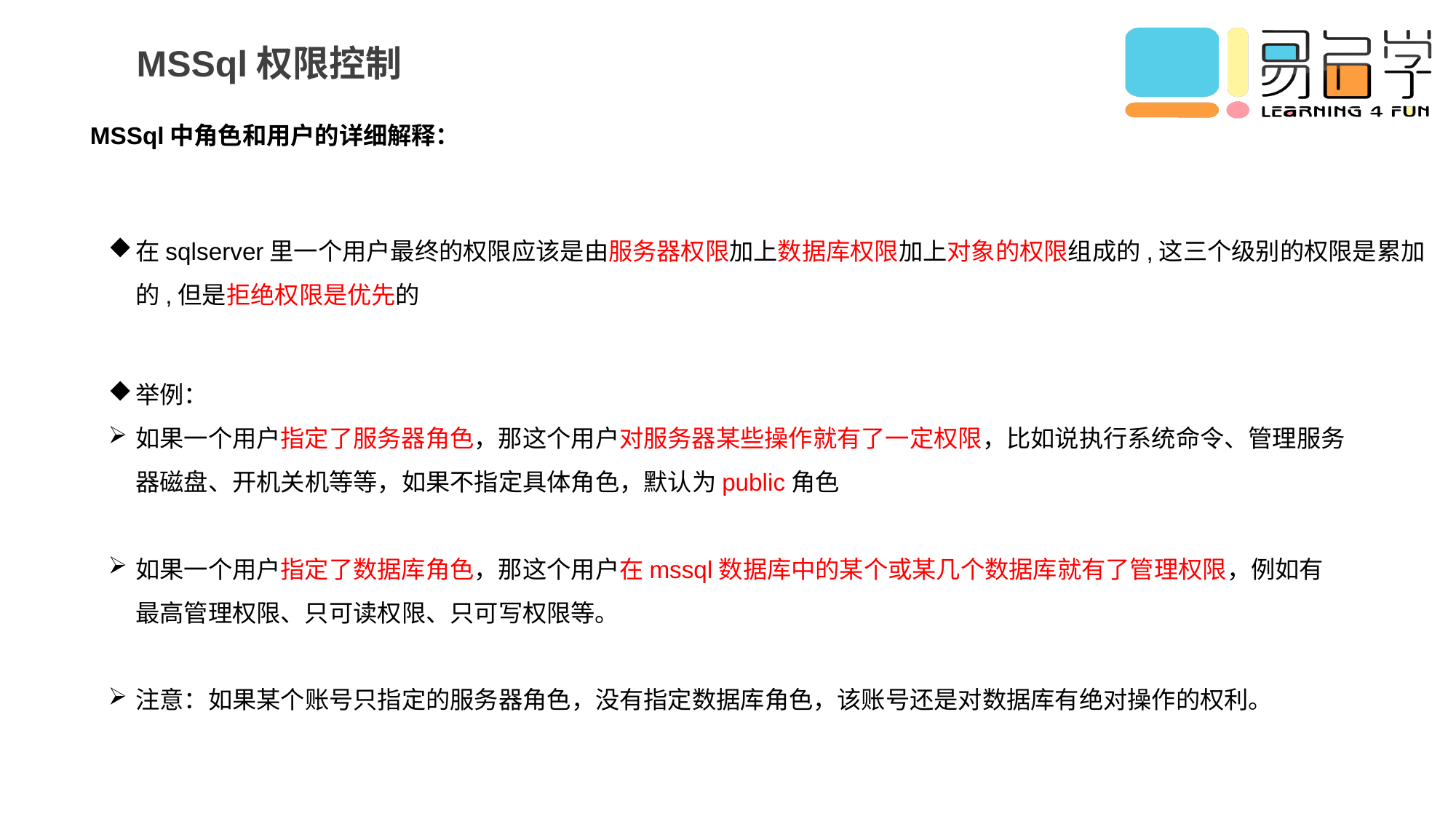

MSSql权限控制
MSSql中角色和用户的详细解释：
在sqlserver里一个用户最终的权限应该是由服务器权限加上数据库权限加上对象的权限组成的,这三个级别的权限是累加的,但是拒绝权限是优先的
举例：
如果一个用户指定了服务器角色，那这个用户对服务器某些操作就有了一定权限，比如说执行系统命令、管理服务器磁盘、开机关机等等，如果不指定具体角色，默认为public角色

如果一个用户指定了数据库角色，那这个用户在mssql数据库中的某个或某几个数据库就有了管理权限，例如有最高管理权限、只可读权限、只可写权限等。

注意：如果某个账号只指定的服务器角色，没有指定数据库角色，该账号还是对数据库有绝对操作的权利。